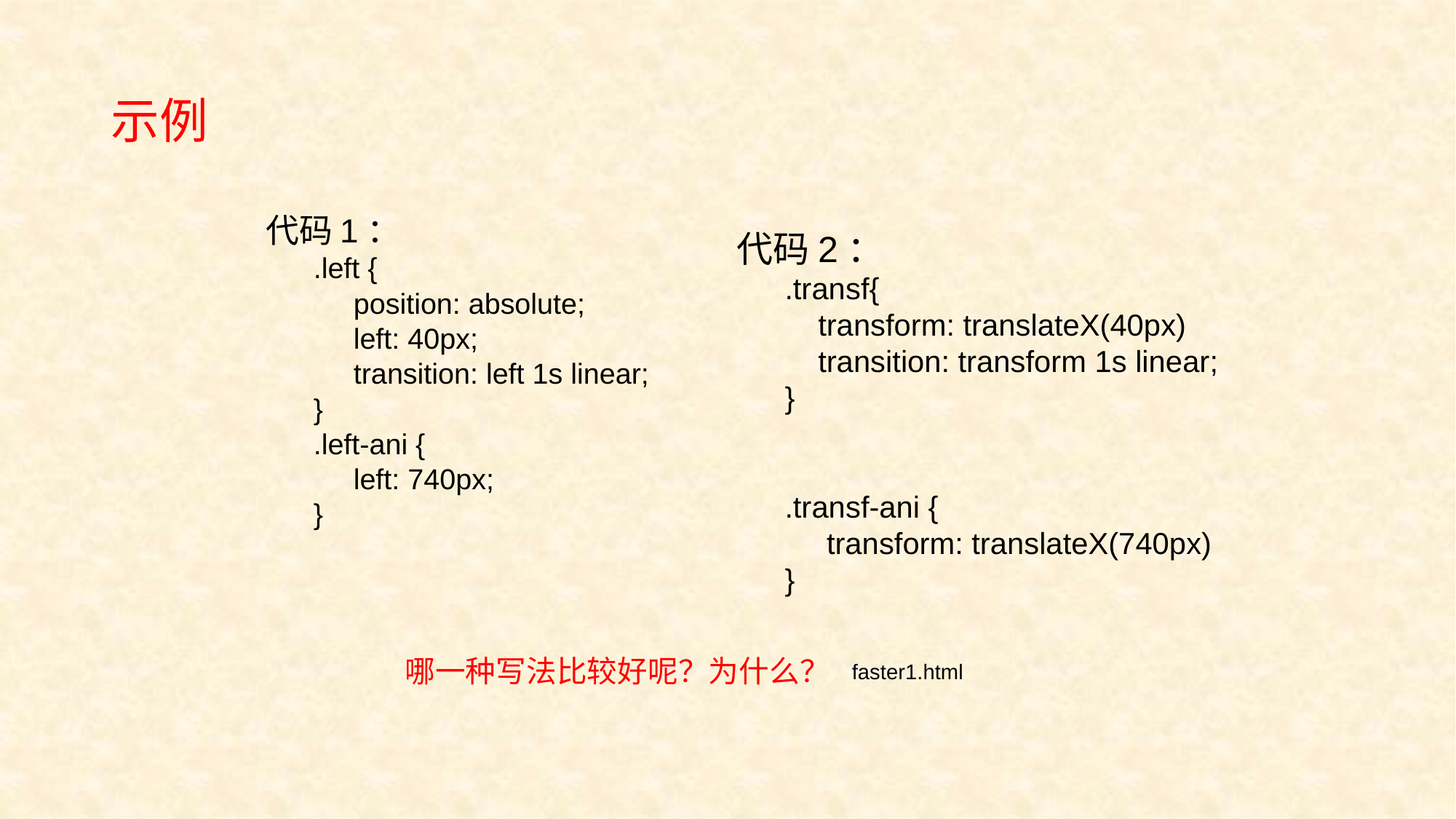

# 示例
代码1：
.left {
     position: absolute;
     left: 40px;
     transition: left 1s linear;
}
.left-ani {
     left: 740px;
}

代码2：
.transf{
    transform: translateX(40px)
    transition: transform 1s linear;
}

.transf-ani {
     transform: translateX(740px)
}
哪一种写法比较好呢？为什么？
faster1.html